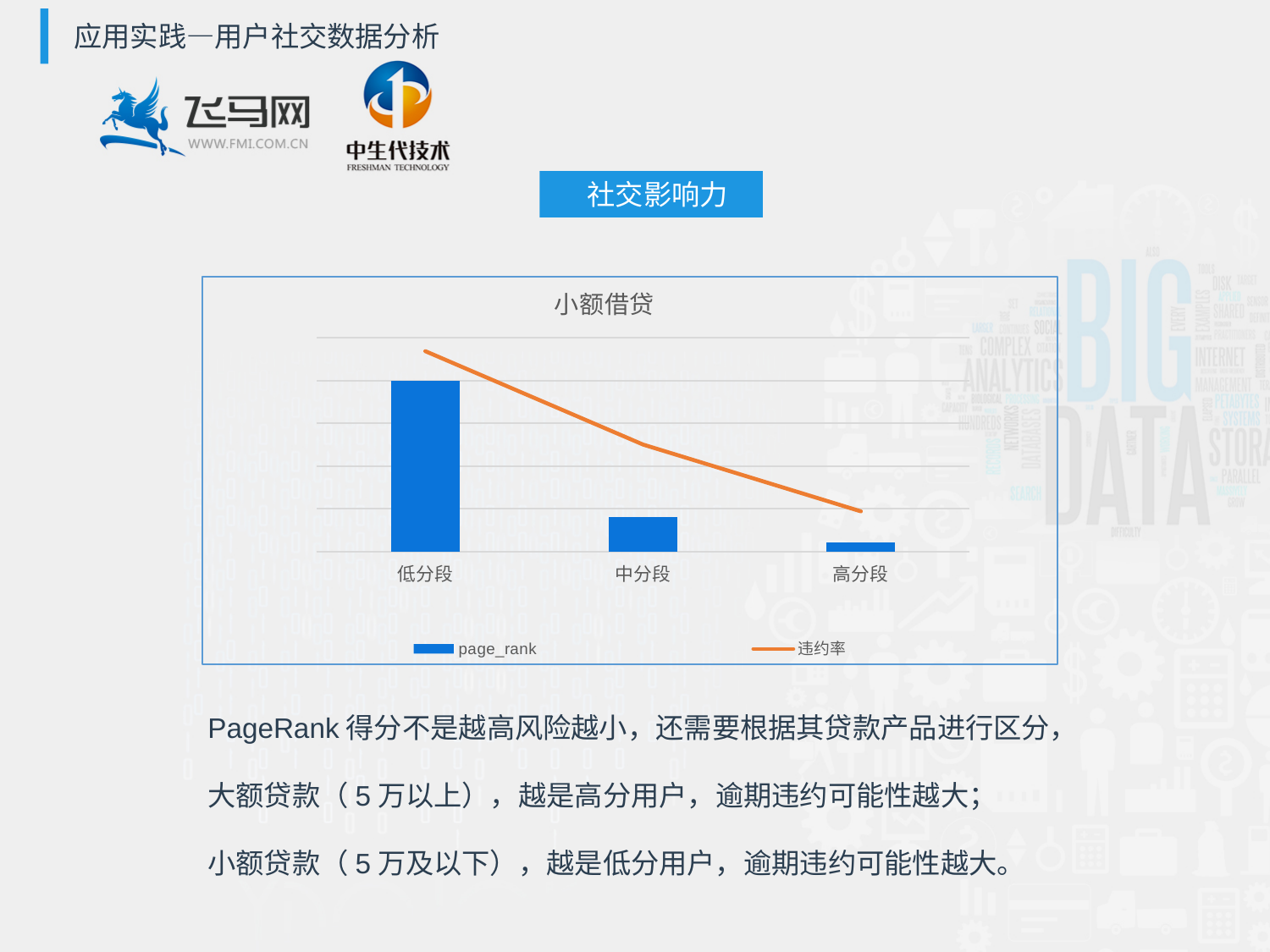

应用实践—用户社交数据分析
 社交影响力

### Chart: 小额借贷

| Category | page_rank | 违约率 |
|---|---|---|
| 低分段 | 1000.0 | 15.0 |
| 中分段 | 200.0 | 8.0 |
| 高分段 | 50.0 | 3.0 |
PageRank得分不是越高风险越小，还需要根据其贷款产品进行区分，
大额贷款（5万以上），越是高分用户，逾期违约可能性越大；
小额贷款（5万及以下），越是低分用户，逾期违约可能性越大。